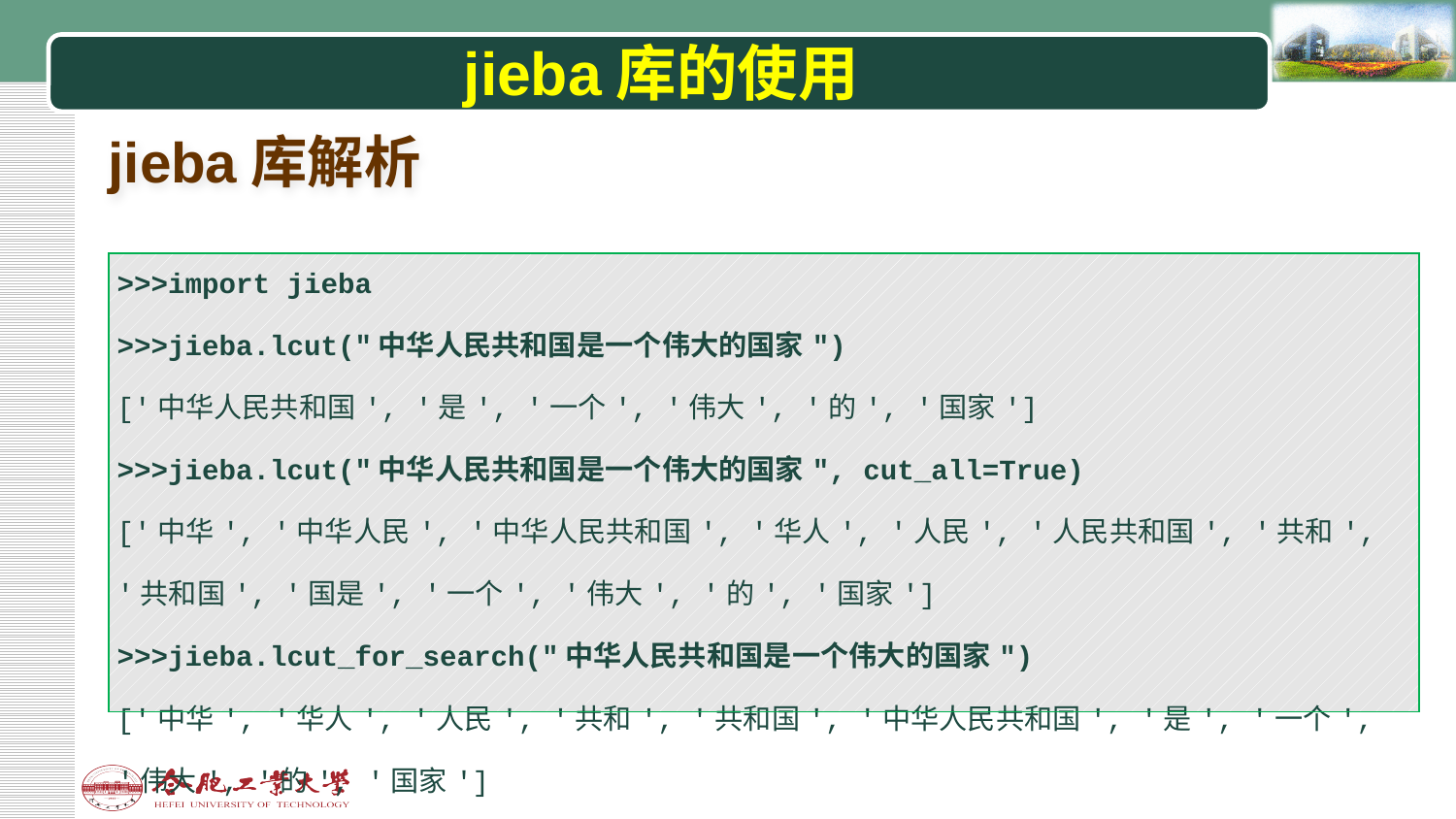

# jieba库的使用
jieba库解析
| >>>import jieba >>>jieba.lcut("中华人民共和国是一个伟大的国家") ['中华人民共和国', '是', '一个', '伟大', '的', '国家'] >>>jieba.lcut("中华人民共和国是一个伟大的国家", cut\_all=True) ['中华', '中华人民', '中华人民共和国', '华人', '人民', '人民共和国', '共和', '共和国', '国是', '一个', '伟大', '的', '国家'] >>>jieba.lcut\_for\_search("中华人民共和国是一个伟大的国家") ['中华', '华人', '人民', '共和', '共和国', '中华人民共和国', '是', '一个', '伟大', '的', '国家'] |
| --- |